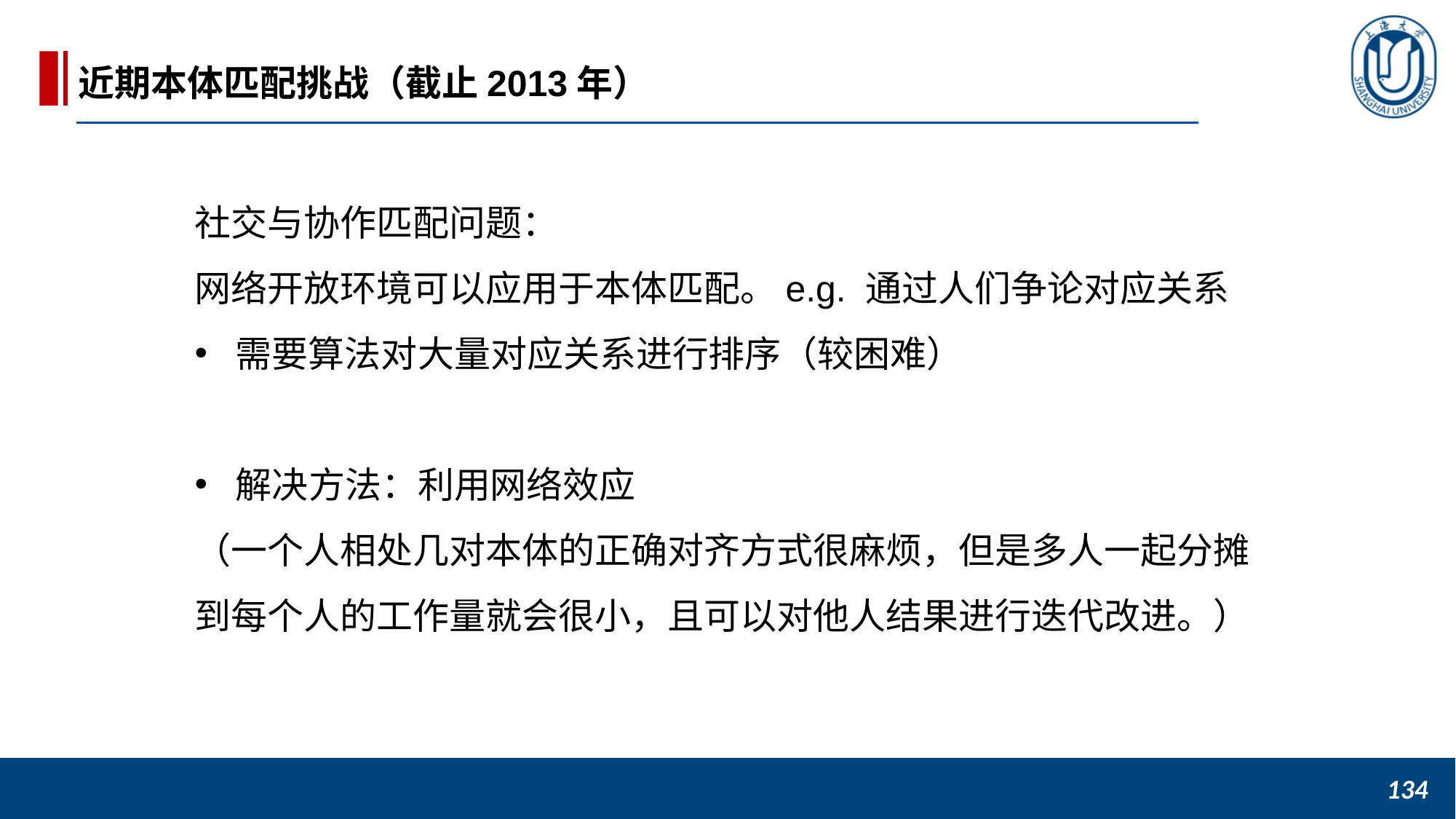

近期本体匹配挑战（截止2013年）
社交与协作匹配问题：
网络开放环境可以应用于本体匹配。e.g. 通过人们争论对应关系
需要算法对大量对应关系进行排序（较困难）

解决方法：利用网络效应
（一个人相处几对本体的正确对齐方式很麻烦，但是多人一起分摊到每个人的工作量就会很小，且可以对他人结果进行迭代改进。）
134